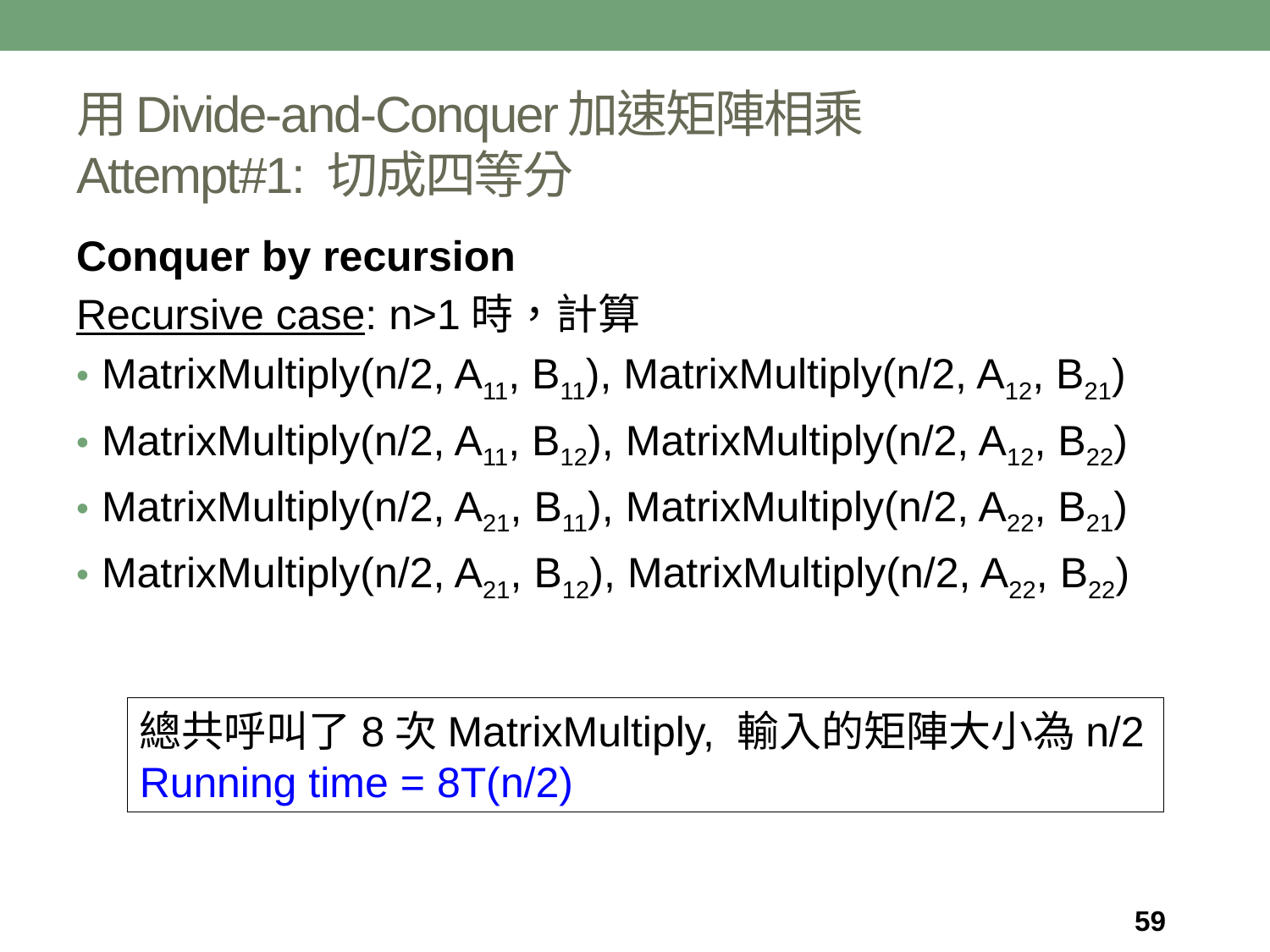

# 用Divide-and-Conquer加速矩陣相乘 Attempt#1: 切成四等分
Conquer by recursion
Recursive case: n>1時，計算
MatrixMultiply(n/2, A11, B11), MatrixMultiply(n/2, A12, B21)
MatrixMultiply(n/2, A11, B12), MatrixMultiply(n/2, A12, B22)
MatrixMultiply(n/2, A21, B11), MatrixMultiply(n/2, A22, B21)
MatrixMultiply(n/2, A21, B12), MatrixMultiply(n/2, A22, B22)

總共呼叫了8次MatrixMultiply, 輸入的矩陣大小為n/2
Running time = 8T(n/2)
59